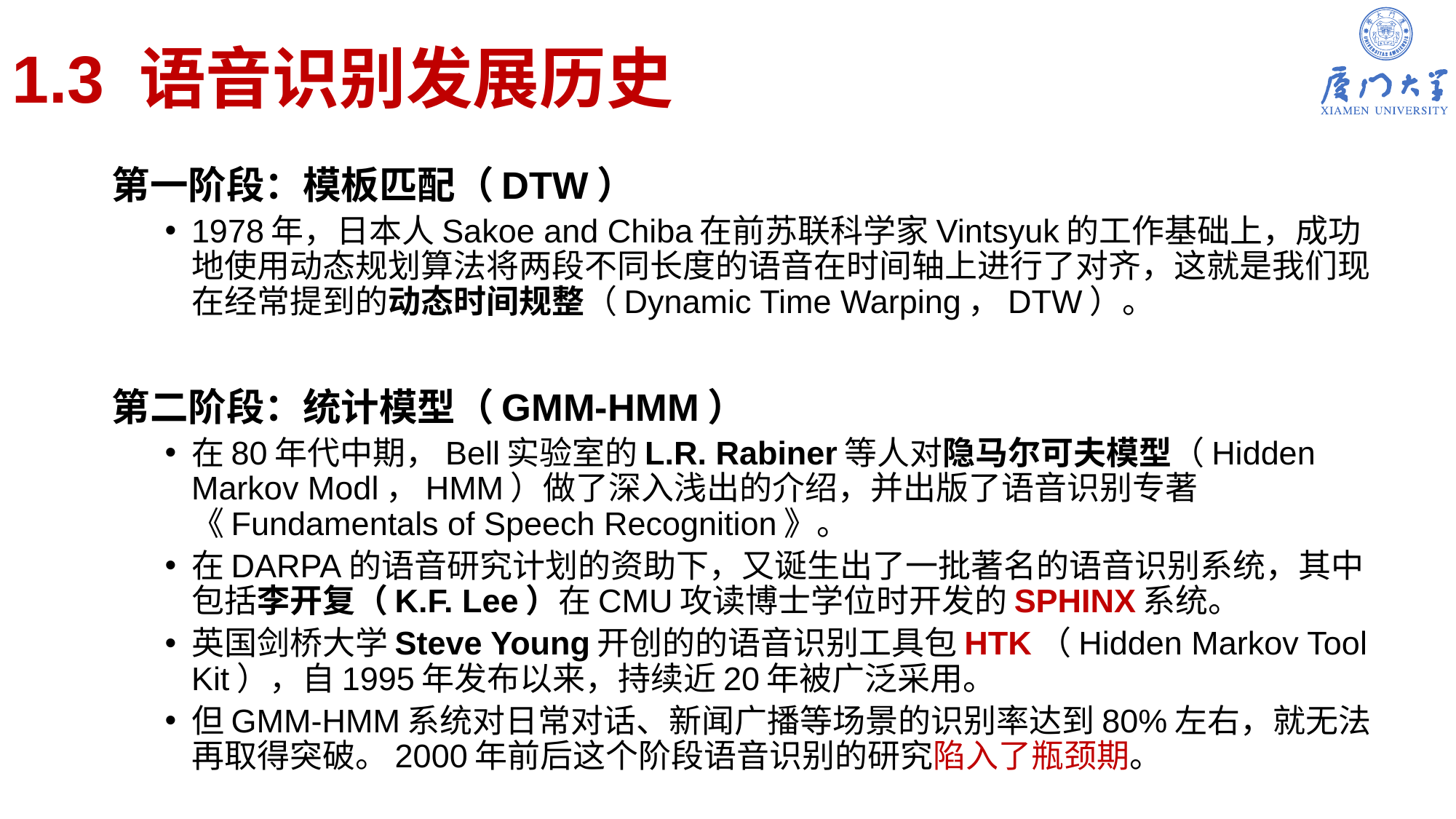

# 1.3 语音识别发展历史
第一阶段：模板匹配（DTW）
1978年，日本人Sakoe and Chiba在前苏联科学家Vintsyuk的工作基础上，成功地使用动态规划算法将两段不同长度的语音在时间轴上进行了对齐，这就是我们现在经常提到的动态时间规整（Dynamic Time Warping，DTW）。

第二阶段：统计模型（GMM-HMM）
在80年代中期，Bell实验室的L.R. Rabiner等人对隐马尔可夫模型（Hidden Markov Modl，HMM）做了深入浅出的介绍，并出版了语音识别专著《Fundamentals of Speech Recognition》。
在DARPA的语音研究计划的资助下，又诞生出了一批著名的语音识别系统，其中包括李开复（K.F. Lee）在CMU攻读博士学位时开发的SPHINX系统。
英国剑桥大学Steve Young开创的的语音识别工具包HTK（Hidden Markov Tool Kit），自1995年发布以来，持续近20年被广泛采用。
但GMM-HMM系统对日常对话、新闻广播等场景的识别率达到80%左右，就无法再取得突破。2000年前后这个阶段语音识别的研究陷入了瓶颈期。